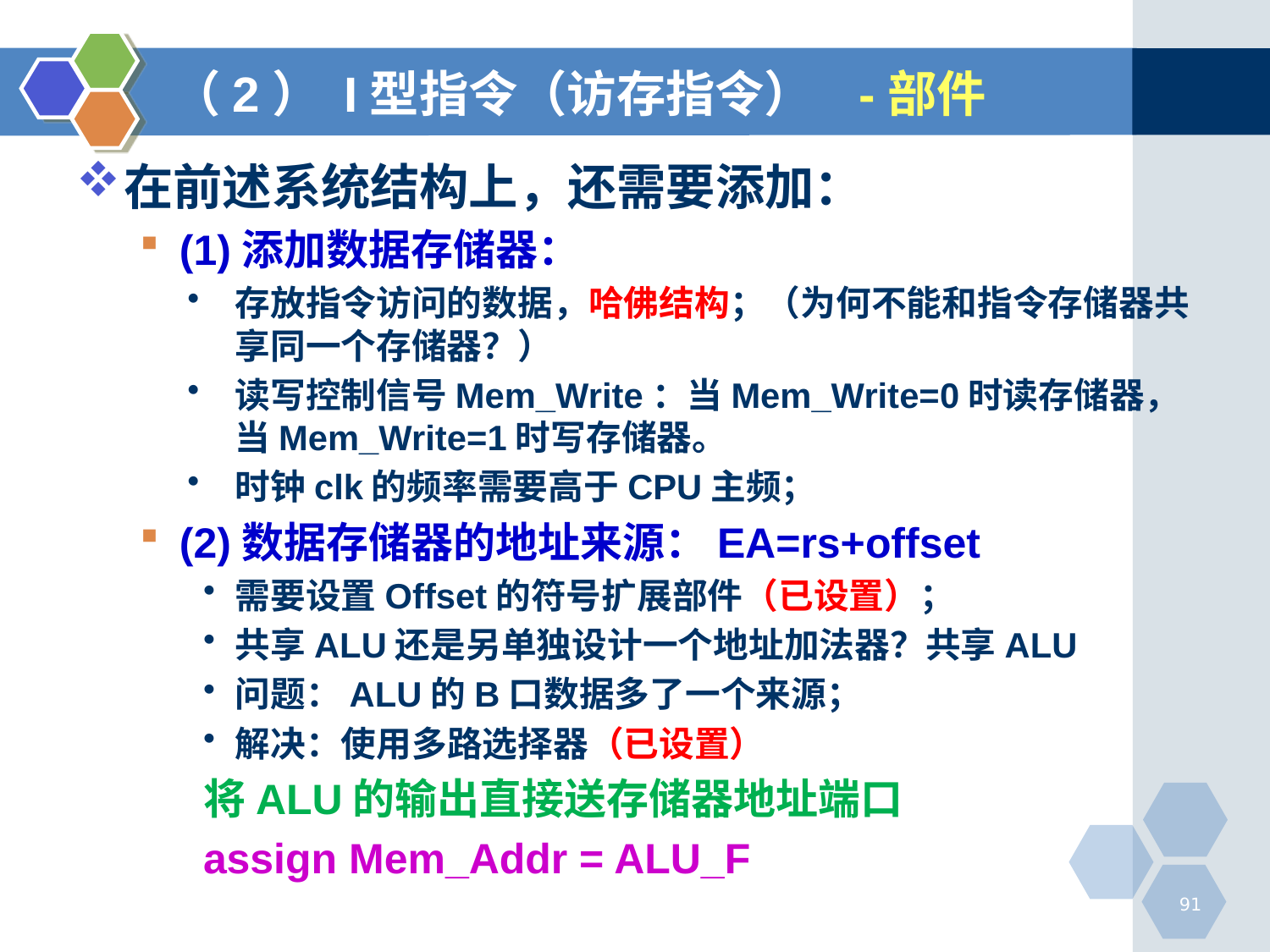

# （2） I型指令（访存指令）   -部件
在前述系统结构上，还需要添加：
(1)添加数据存储器：
存放指令访问的数据，哈佛结构；（为何不能和指令存储器共享同一个存储器？）
读写控制信号Mem_Write：当Mem_Write=0时读存储器，当Mem_Write=1时写存储器。
时钟clk的频率需要高于CPU主频；
(2)数据存储器的地址来源：EA=rs+offset
需要设置Offset的符号扩展部件（已设置）；
共享ALU还是另单独设计一个地址加法器？共享ALU
问题：ALU的B口数据多了一个来源；
解决：使用多路选择器（已设置）
将ALU的输出直接送存储器地址端口
assign Mem_Addr = ALU_F

91